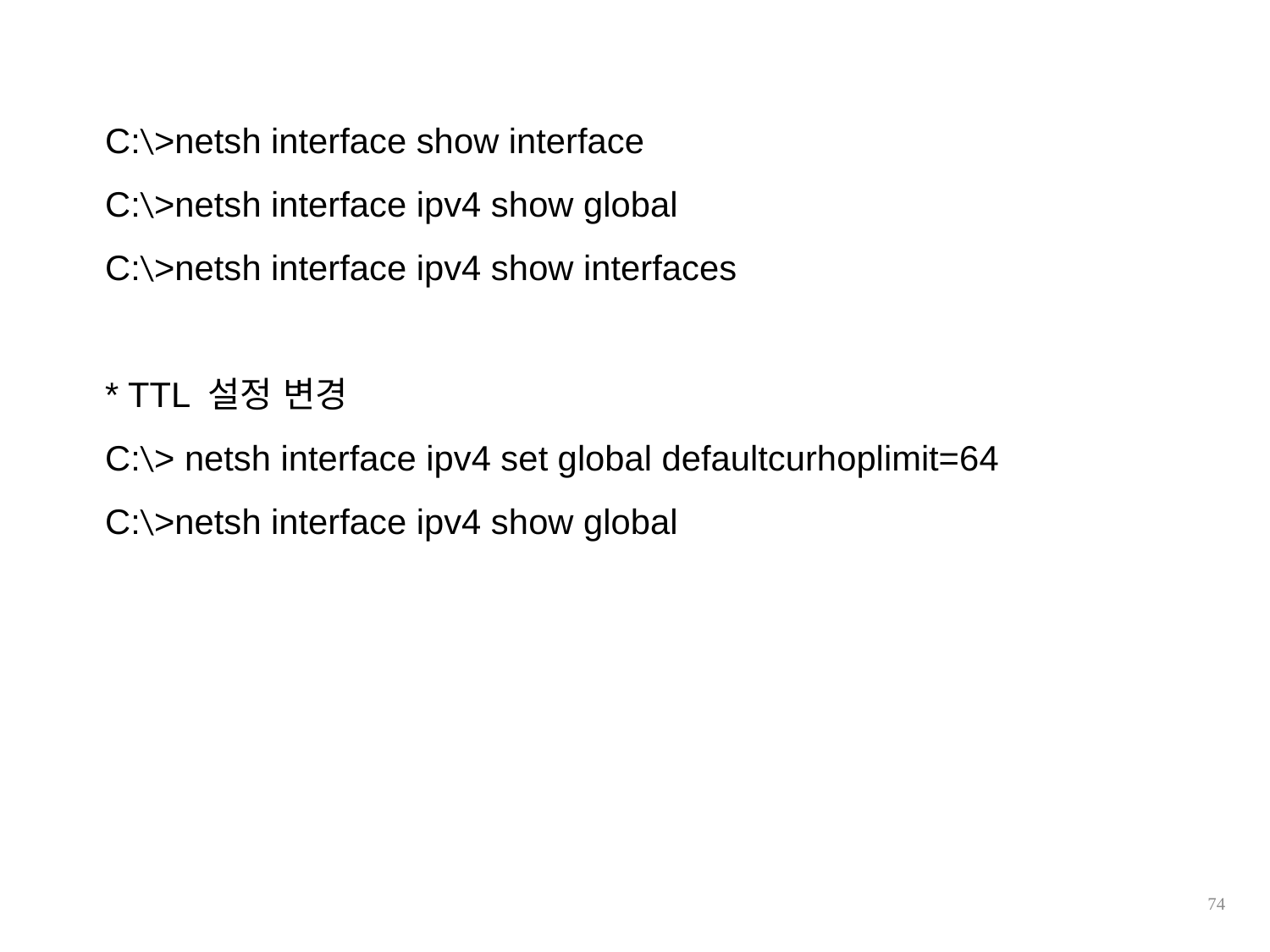

C:\>netsh interface show interface
C:\>netsh interface ipv4 show global
C:\>netsh interface ipv4 show interfaces

* TTL 설정 변경
C:\> netsh interface ipv4 set global defaultcurhoplimit=64
C:\>netsh interface ipv4 show global

74